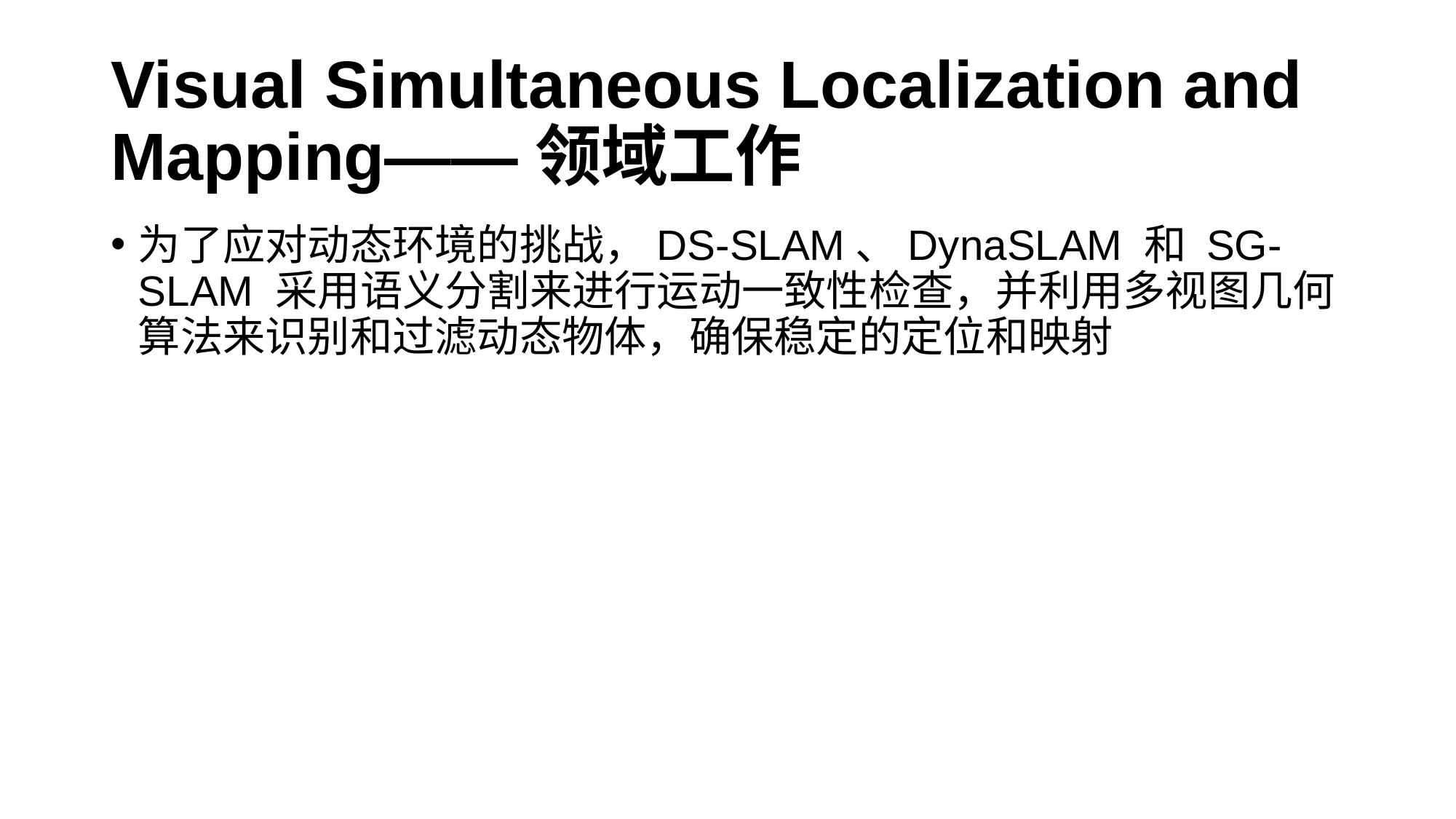

# Visual Simultaneous Localization and Mapping——领域工作
为了应对动态环境的挑战，DS-SLAM、DynaSLAM 和 SG-SLAM 采用语义分割来进行运动一致性检查，并利用多视图几何算法来识别和过滤动态物体，确保稳定的定位和映射